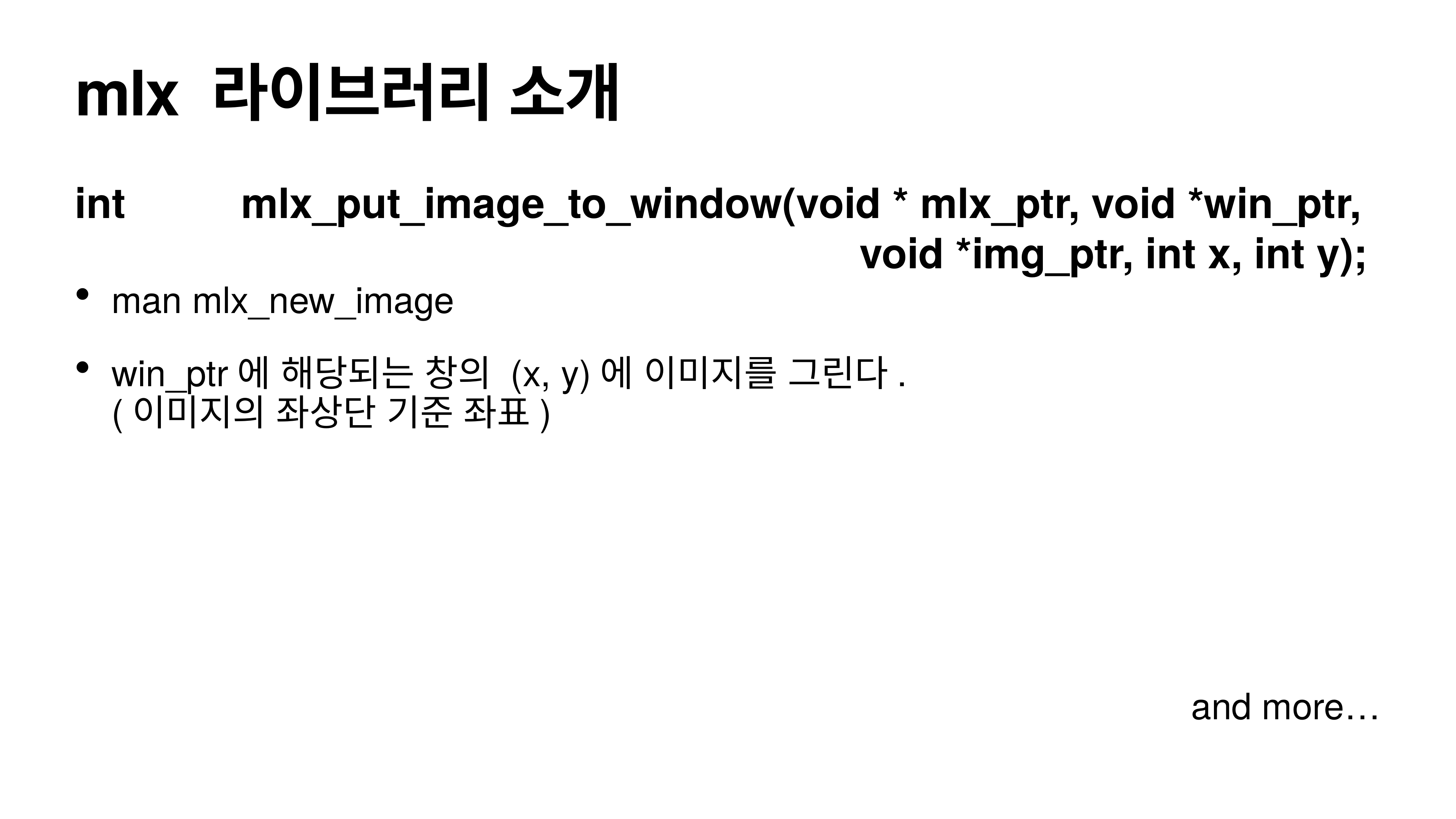

# mlx 라이브러리 소개
int          mlx_put_image_to_window(void * mlx_ptr, void *win_ptr,
                                                 void *img_ptr, int x, int y);
man mlx_new_image
win_ptr에 해당되는 창의 (x, y)에 이미지를 그린다.
(이미지의 좌상단 기준 좌표)

and more…